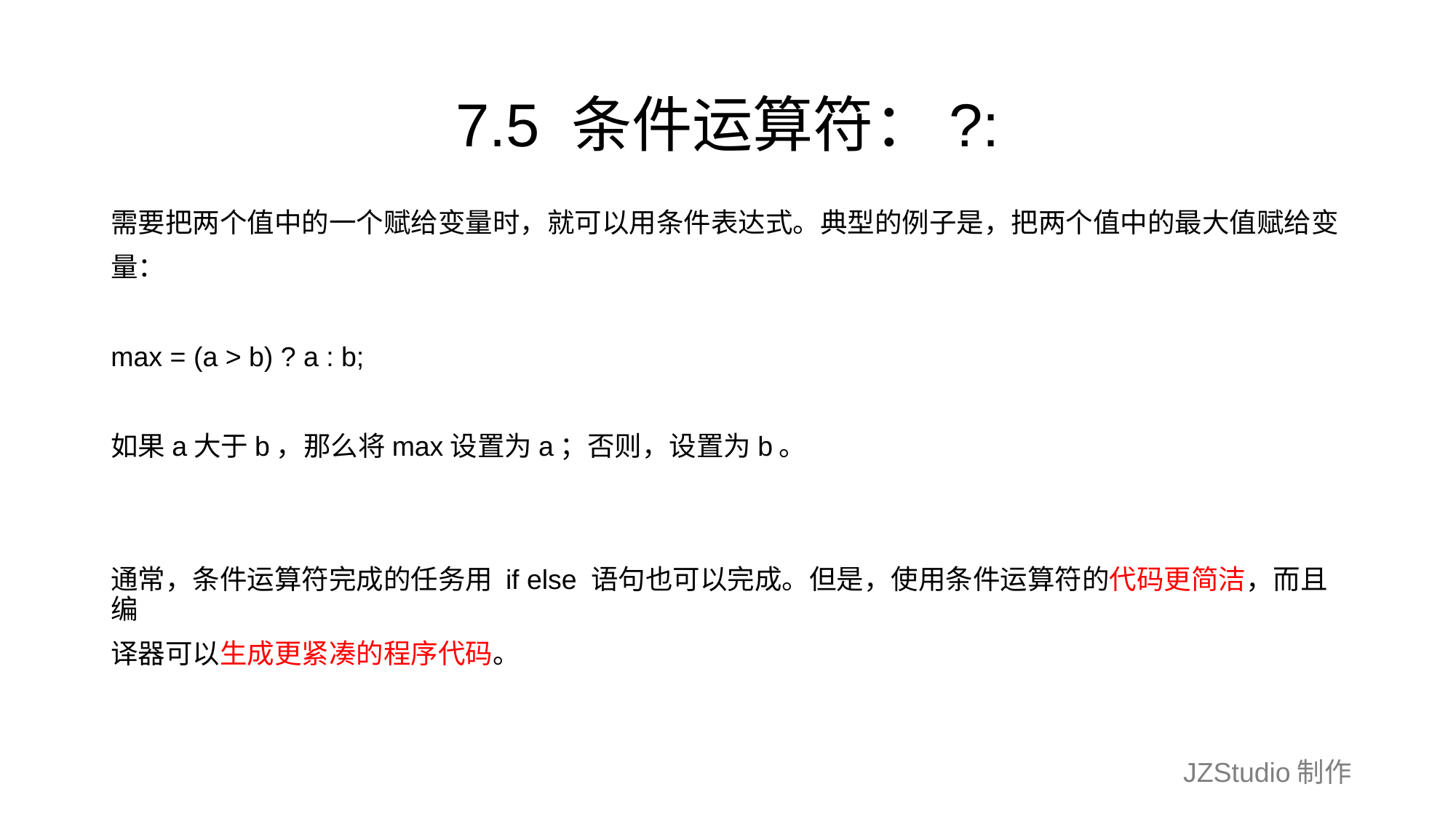

# 7.5 条件运算符：?:
需要把两个值中的一个赋给变量时，就可以用条件表达式。典型的例子是，把两个值中的最大值赋给变
量：

max = (a > b) ? a : b;

如果a大于b，那么将max设置为a；否则，设置为b。

通常，条件运算符完成的任务用 if else 语句也可以完成。但是，使用条件运算符的代码更简洁，而且编
译器可以生成更紧凑的程序代码。